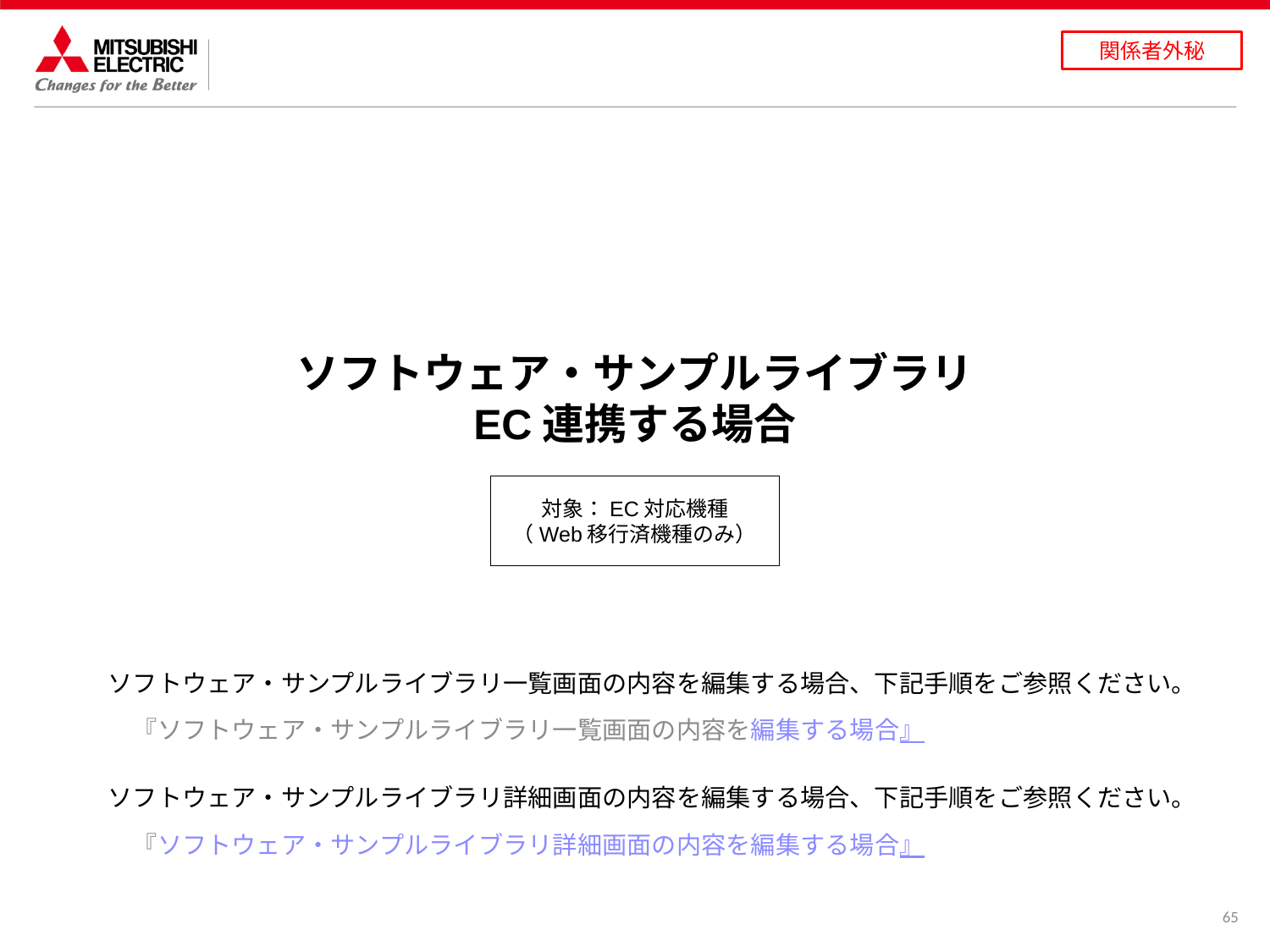

# ソフトウェア・サンプルライブラリ EC連携する場合
対象：EC対応機種
（Web移行済機種のみ）
ソフトウェア・サンプルライブラリ一覧画面の内容を編集する場合、下記手順をご参照ください。
　『ソフトウェア・サンプルライブラリ一覧画面の内容を編集する場合』
ソフトウェア・サンプルライブラリ詳細画面の内容を編集する場合、下記手順をご参照ください。
　『ソフトウェア・サンプルライブラリ詳細画面の内容を編集する場合』

65